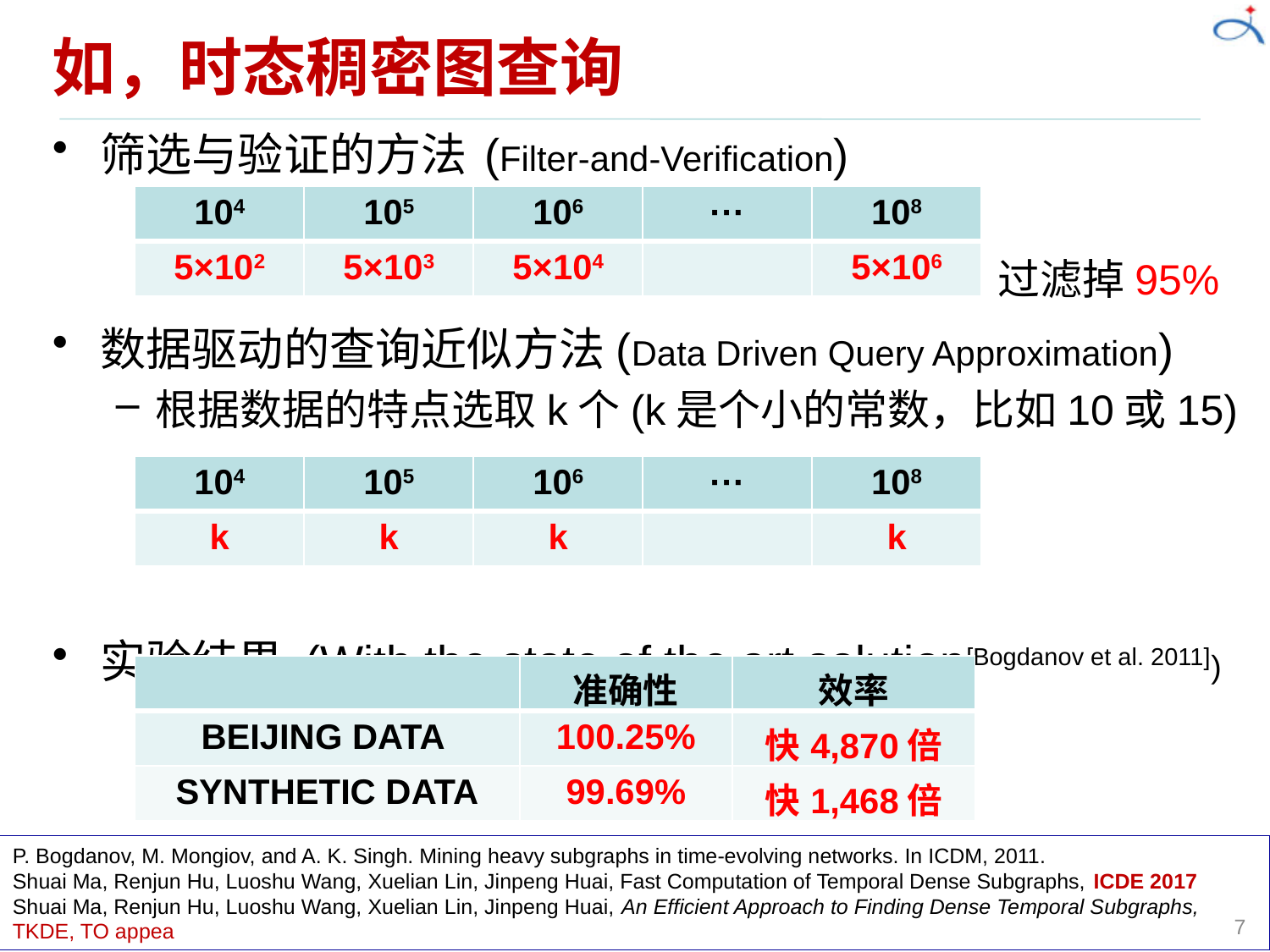

# 如，时态稠密图查询
筛选与验证的方法 (Filter-and-Verification)

数据驱动的查询近似方法(Data Driven Query Approximation)
根据数据的特点选取k个(k是个小的常数，比如10或15)

实验结果 (With the state of the art solution[Bogdanov et al. 2011])
| 104 | 105 | 106 | ··· | 108 |
| --- | --- | --- | --- | --- |
| 5×102 | 5×103 | 5×104 |  | 5×106 |
过滤掉95%
| 104 | 105 | 106 | ··· | 108 |
| --- | --- | --- | --- | --- |
| k | k | k |  | k |
|  | 准确性 | 效率 |
| --- | --- | --- |
| BEIJING DATA | 100.25% | 快4,870倍 |
| SYNTHETIC DATA | 99.69% | 快1,468倍 |
P. Bogdanov, M. Mongiov, and A. K. Singh. Mining heavy subgraphs in time-evolving networks. In ICDM, 2011.
Shuai Ma, Renjun Hu, Luoshu Wang, Xuelian Lin, Jinpeng Huai, Fast Computation of Temporal Dense Subgraphs, ICDE 2017
Shuai Ma, Renjun Hu, Luoshu Wang, Xuelian Lin, Jinpeng Huai, An Efficient Approach to Finding Dense Temporal Subgraphs,  TKDE, TO appea
7